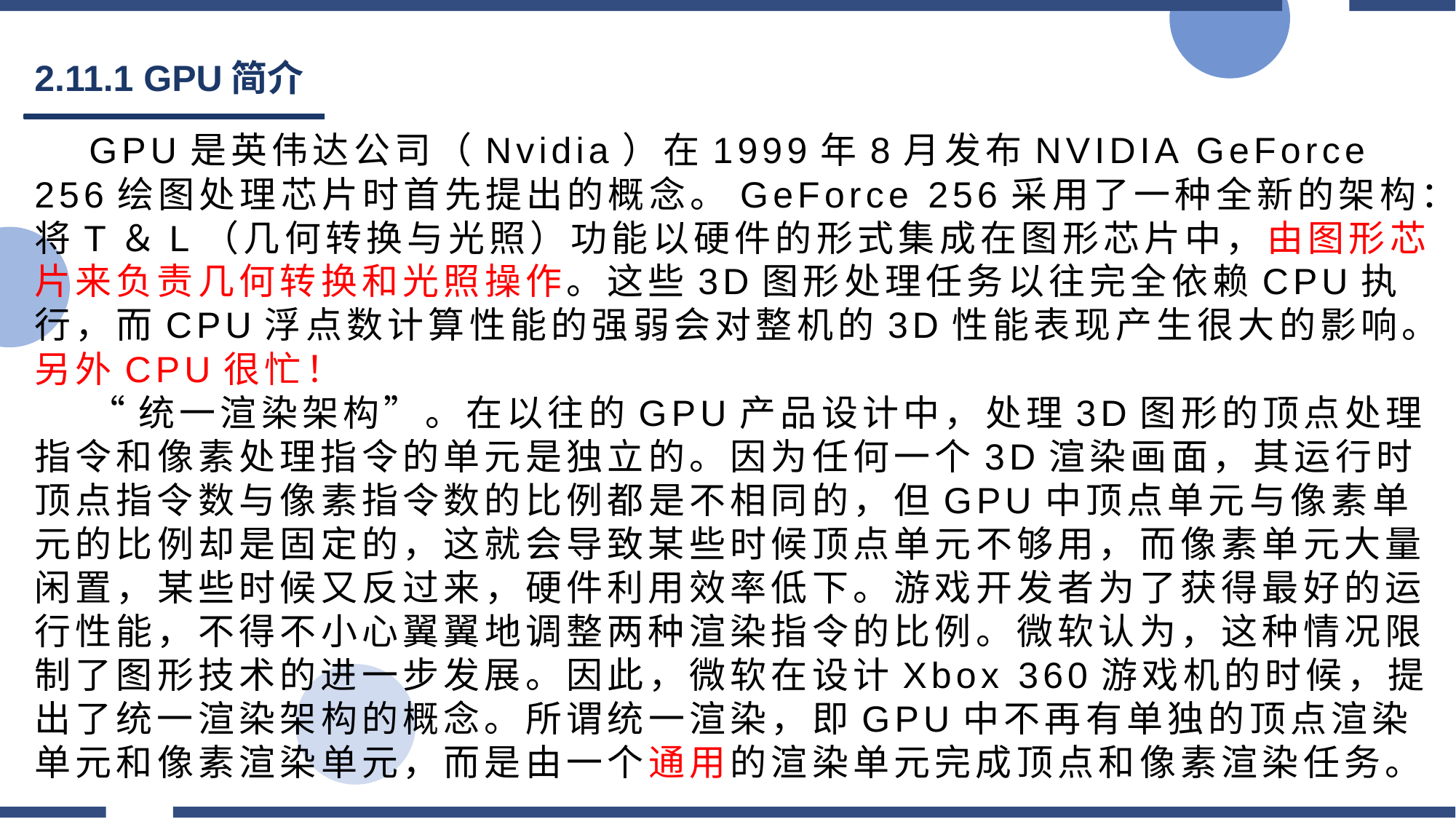

# 2.11.1 GPU简介
GPU是英伟达公司（Nvidia）在1999年8月发布NVIDIA GeForce 256绘图处理芯片时首先提出的概念。GeForce 256采用了一种全新的架构：将T＆L（几何转换与光照）功能以硬件的形式集成在图形芯片中，由图形芯片来负责几何转换和光照操作。这些3D图形处理任务以往完全依赖CPU执行，而CPU浮点数计算性能的强弱会对整机的3D性能表现产生很大的影响。另外CPU很忙！
“统一渲染架构”。在以往的GPU产品设计中，处理3D图形的顶点处理指令和像素处理指令的单元是独立的。因为任何一个3D渲染画面，其运行时顶点指令数与像素指令数的比例都是不相同的，但GPU中顶点单元与像素单元的比例却是固定的，这就会导致某些时候顶点单元不够用，而像素单元大量闲置，某些时候又反过来，硬件利用效率低下。游戏开发者为了获得最好的运行性能，不得不小心翼翼地调整两种渲染指令的比例。微软认为，这种情况限制了图形技术的进一步发展。因此，微软在设计Xbox 360游戏机的时候，提出了统一渲染架构的概念。所谓统一渲染，即GPU中不再有单独的顶点渲染单元和像素渲染单元，而是由一个通用的渲染单元完成顶点和像素渲染任务。